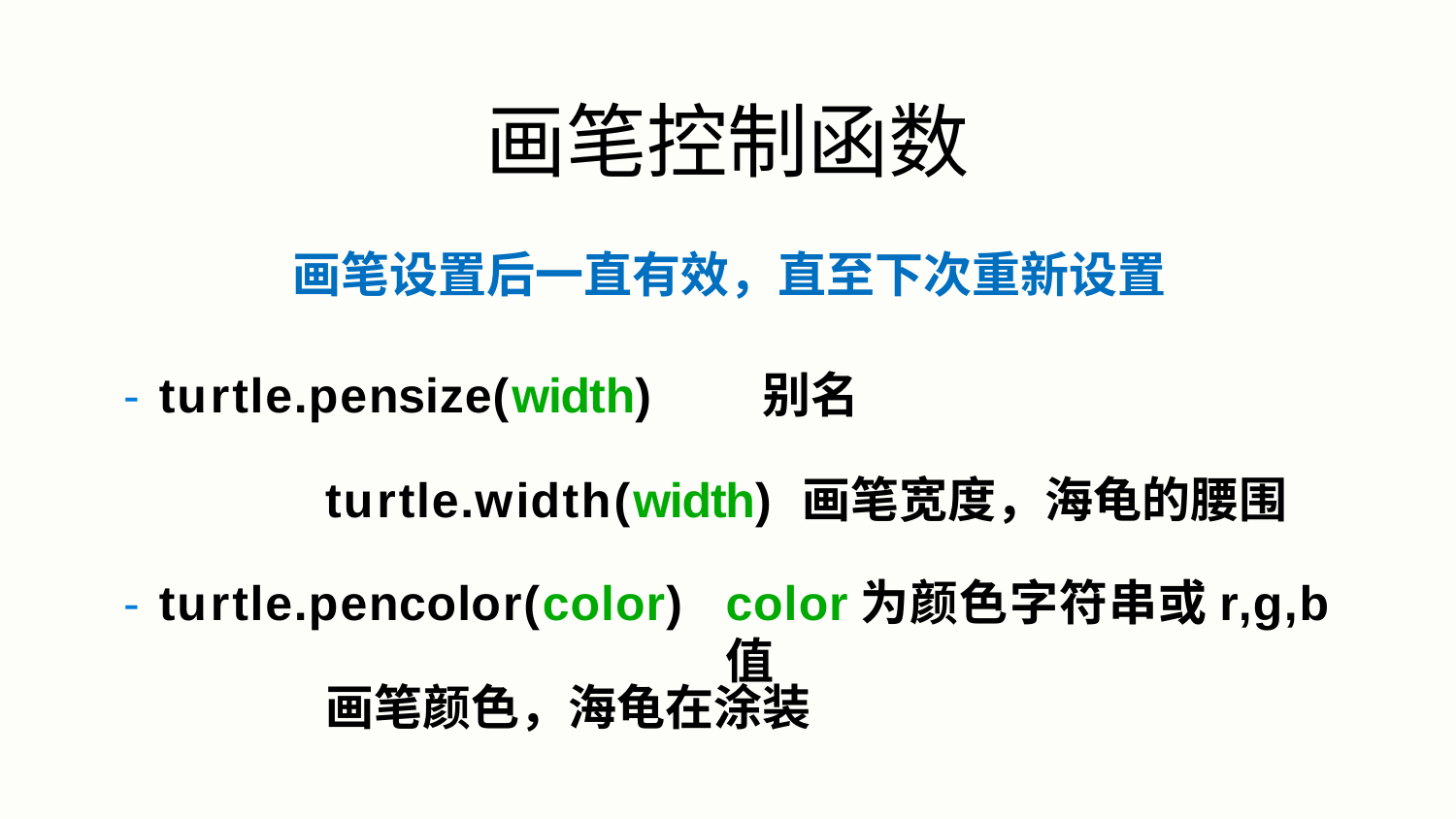

# 画笔控制函数
画笔设置后一直有效，直至下次重新设置
- turtle.pensize(width)	别名	turtle.width(width) 画笔宽度，海龟的腰围
- turtle.pencolor(color)
color为颜色字符串或r,g,b值
画笔颜色，海龟在涂装